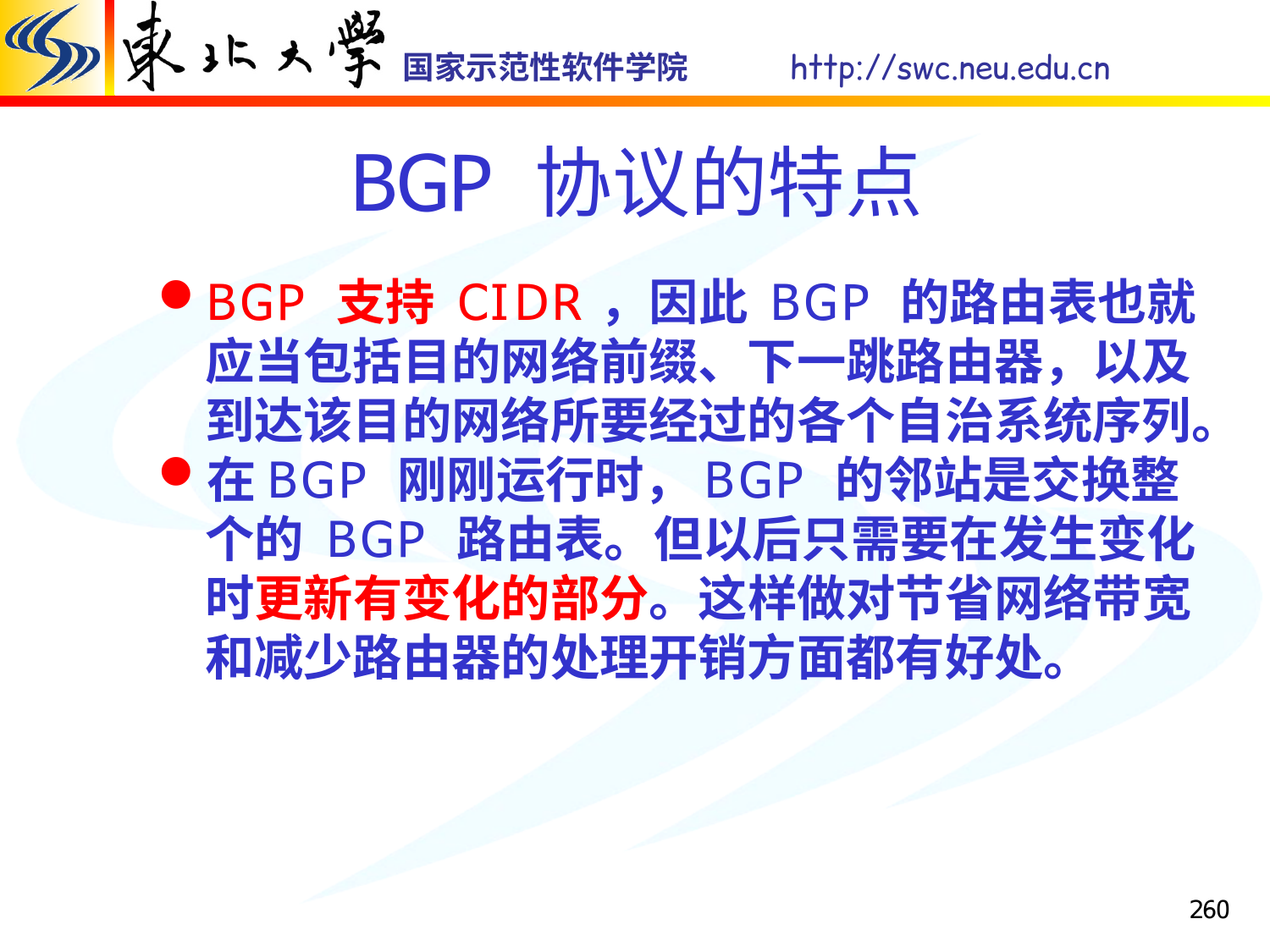

# BGP 协议的特点
BGP 支持 CIDR，因此 BGP 的路由表也就应当包括目的网络前缀、下一跳路由器，以及到达该目的网络所要经过的各个自治系统序列。
在BGP 刚刚运行时，BGP 的邻站是交换整个的 BGP 路由表。但以后只需要在发生变化时更新有变化的部分。这样做对节省网络带宽和减少路由器的处理开销方面都有好处。
260